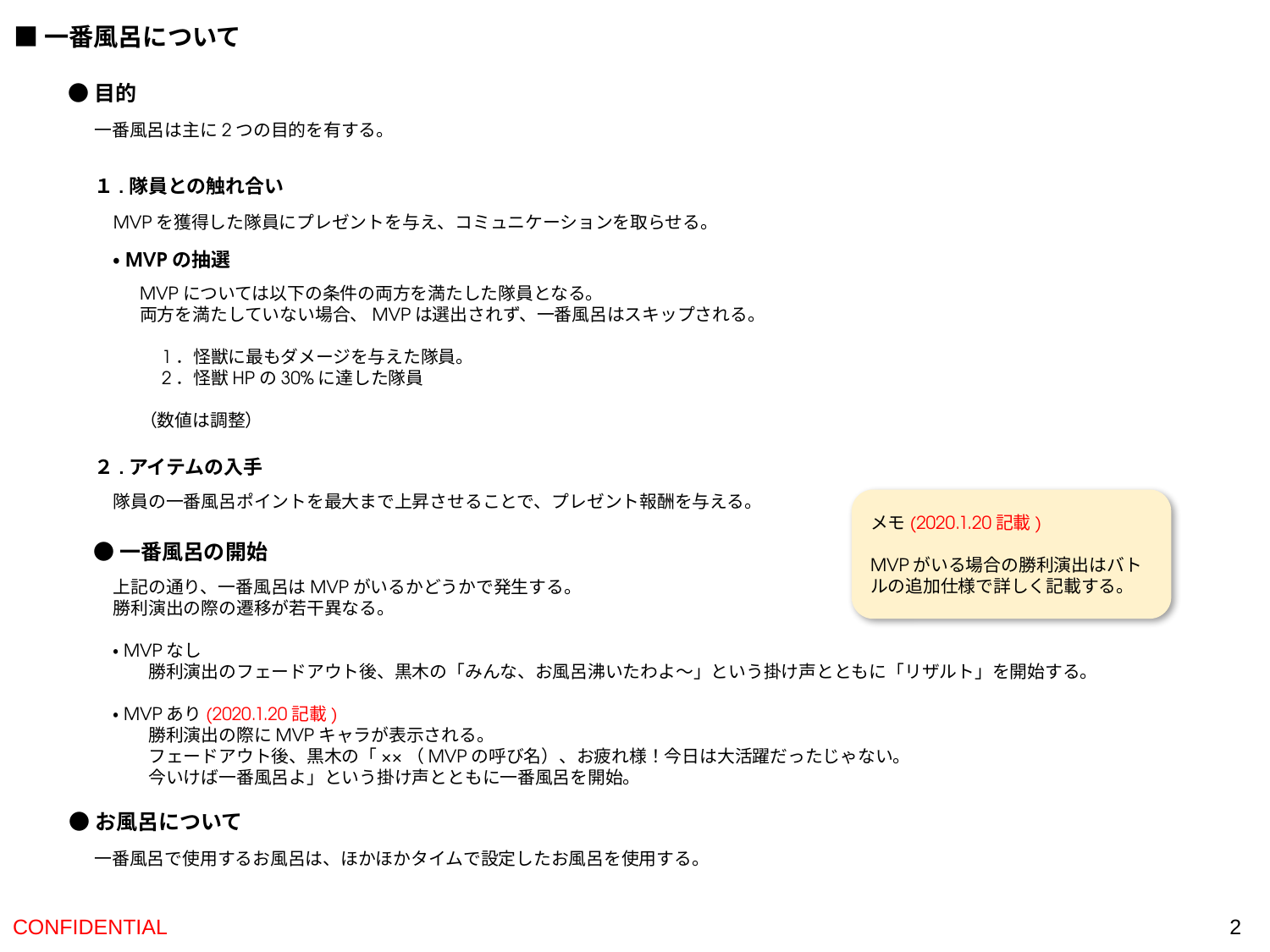

■一番風呂について
●目的
一番風呂は主に2つの目的を有する。
１.隊員との触れ合い
MVPを獲得した隊員にプレゼントを与え、コミュニケーションを取らせる。
・MVPの抽選
MVPについては以下の条件の両方を満たした隊員となる。
両方を満たしていない場合、MVPは選出されず、一番風呂はスキップされる。

　1．怪獣に最もダメージを与えた隊員。
　2．怪獣HPの30%に達した隊員

（数値は調整）
２.アイテムの入手
隊員の一番風呂ポイントを最大まで上昇させることで、プレゼント報酬を与える。
メモ(2020.1.20記載)

MVPがいる場合の勝利演出はバトルの追加仕様で詳しく記載する。
●一番風呂の開始
上記の通り、一番風呂はMVPがいるかどうかで発生する。
勝利演出の際の遷移が若干異なる。

・MVPなし
　　勝利演出のフェードアウト後、黒木の「みんな、お風呂沸いたわよ～」という掛け声とともに「リザルト」を開始する。

・MVPあり(2020.1.20記載)
　　勝利演出の際にMVPキャラが表示される。
　　フェードアウト後、黒木の「××（MVPの呼び名）、お疲れ様！今日は大活躍だったじゃない。
　　今いけば一番風呂よ」という掛け声とともに一番風呂を開始。
●お風呂について
一番風呂で使用するお風呂は、ほかほかタイムで設定したお風呂を使用する。
2
CONFIDENTIAL